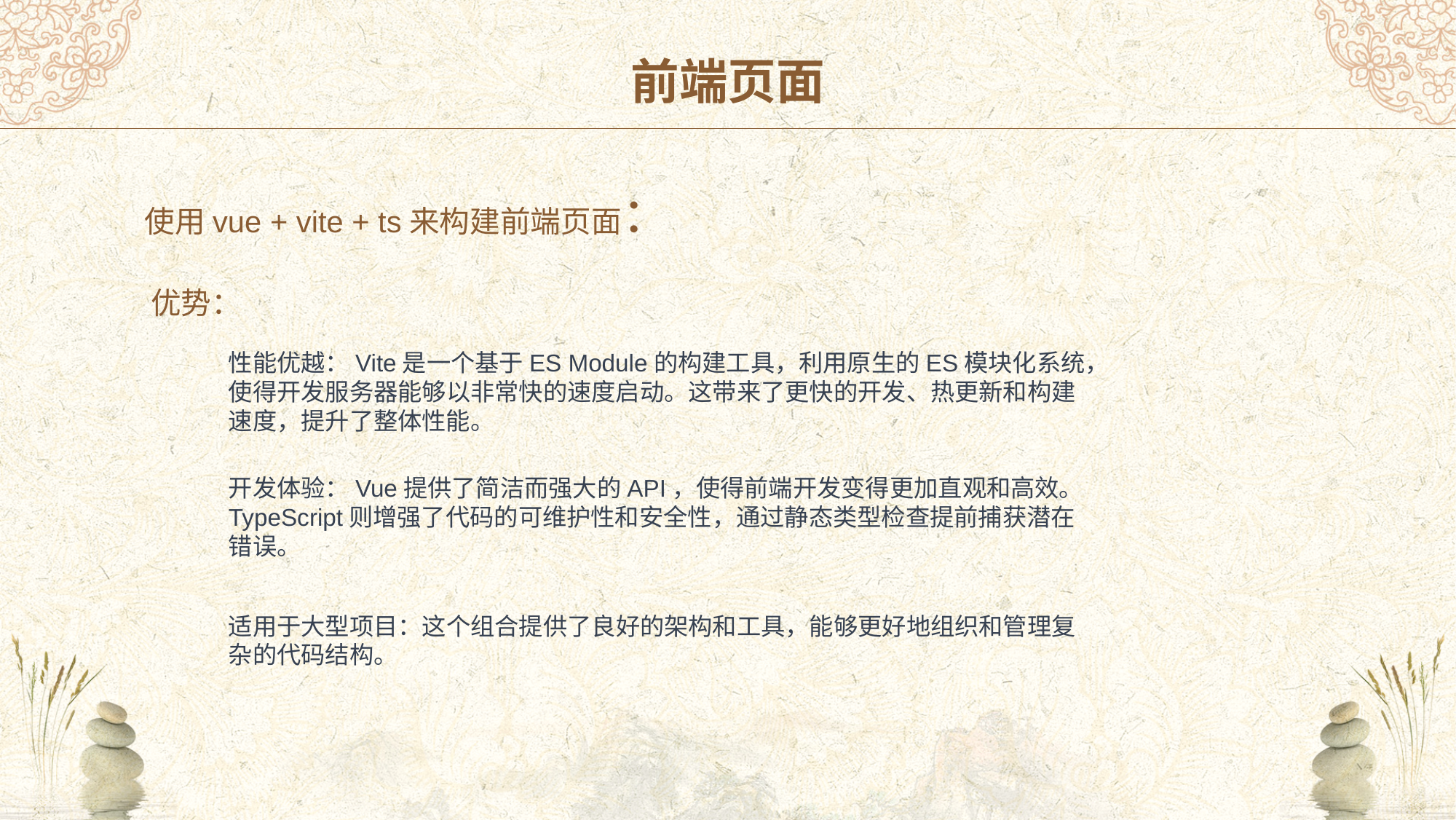

前端页面
使用vue + vite + ts来构建前端页面：
优势：
性能优越：Vite是一个基于ES Module的构建工具，利用原生的ES模块化系统，使得开发服务器能够以非常快的速度启动。这带来了更快的开发、热更新和构建速度，提升了整体性能。
开发体验：Vue提供了简洁而强大的API，使得前端开发变得更加直观和高效。TypeScript则增强了代码的可维护性和安全性，通过静态类型检查提前捕获潜在错误。
适用于大型项目：这个组合提供了良好的架构和工具，能够更好地组织和管理复杂的代码结构。